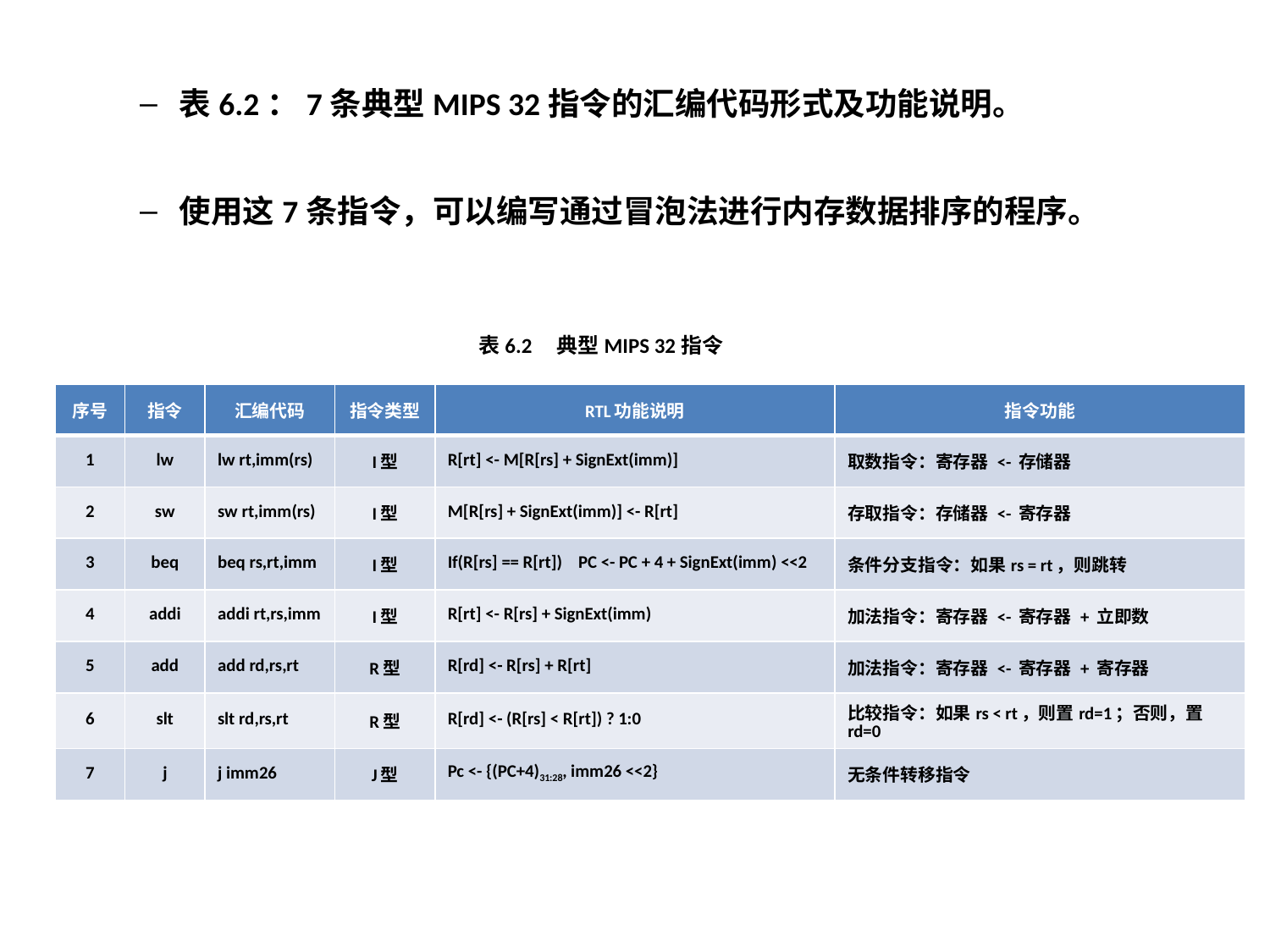

表6.2：7条典型MIPS 32指令的汇编代码形式及功能说明。

使用这7条指令，可以编写通过冒泡法进行内存数据排序的程序。

表6.2    典型MIPS 32指令
| 序号 | 指令 | 汇编代码 | 指令类型 | RTL功能说明 | 指令功能 |
| --- | --- | --- | --- | --- | --- |
| 1 | lw | lw rt,imm(rs) | I型 | R[rt] <- M[R[rs] + SignExt(imm)] | 取数指令：寄存器 <- 存储器 |
| 2 | sw | sw rt,imm(rs) | I型 | M[R[rs] + SignExt(imm)] <- R[rt] | 存取指令：存储器 <- 寄存器 |
| 3 | beq | beq rs,rt,imm | I型 | If(R[rs] == R[rt]) PC <- PC + 4 + SignExt(imm) <<2 | 条件分支指令：如果rs = rt，则跳转 |
| 4 | addi | addi rt,rs,imm | I型 | R[rt] <- R[rs] + SignExt(imm) | 加法指令：寄存器 <- 寄存器 + 立即数 |
| 5 | add | add rd,rs,rt | R型 | R[rd] <- R[rs] + R[rt] | 加法指令：寄存器 <- 寄存器 + 寄存器 |
| 6 | slt | slt rd,rs,rt | R型 | R[rd] <- (R[rs] < R[rt]) ? 1:0 | 比较指令：如果rs < rt，则置rd=1；否则，置rd=0 |
| 7 | j | j imm26 | J型 | Pc <- {(PC+4)31:28, imm26 <<2} | 无条件转移指令 |